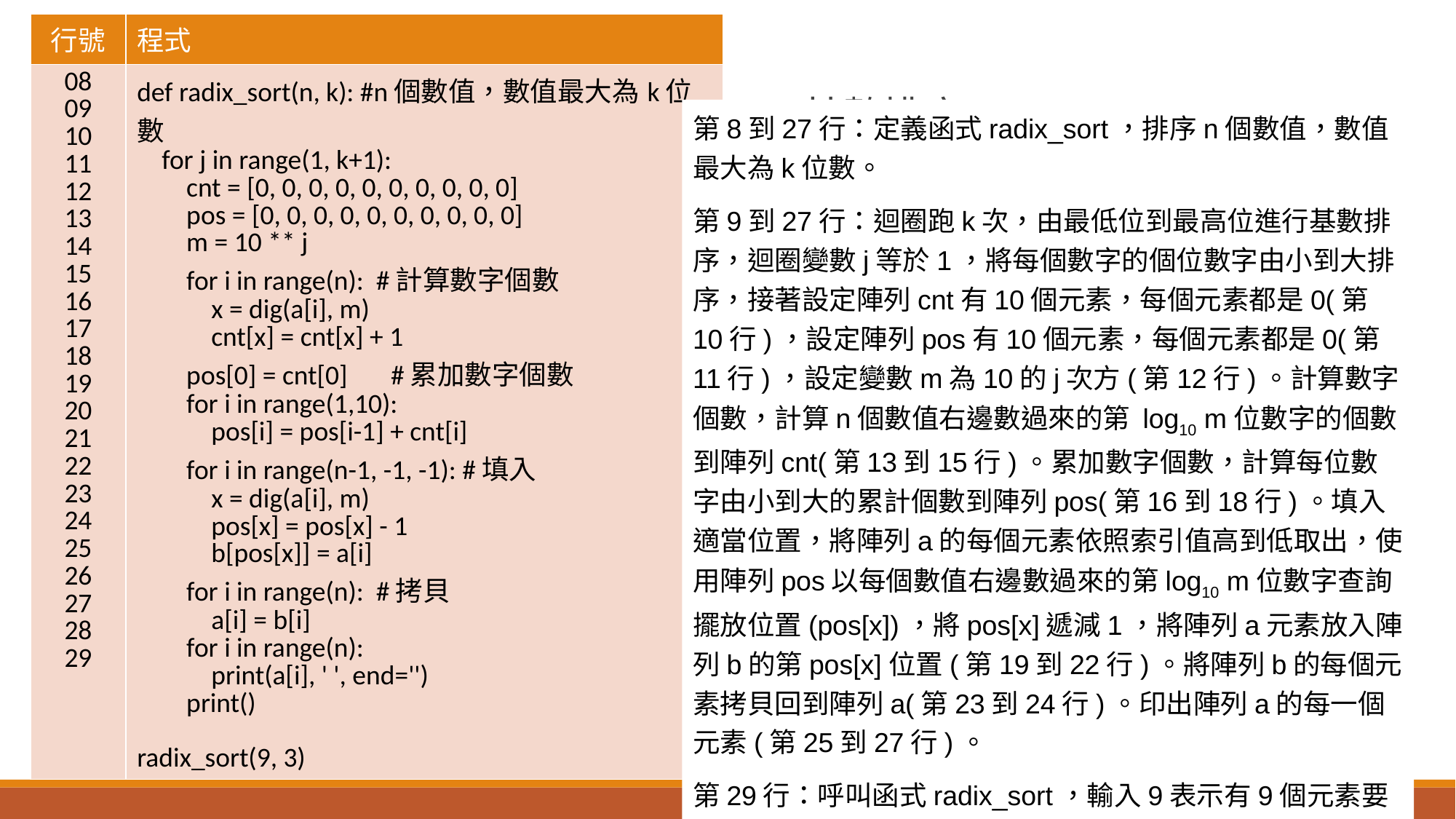

| 行號 | 程式 |
| --- | --- |
| 08 09 10 11 12 13 14 15 16 17 18 19 20 21 22 23 24 25 26 27 28 29 | def radix\_sort(n, k): #n個數值，數值最大為k位數 for j in range(1, k+1): cnt = [0, 0, 0, 0, 0, 0, 0, 0, 0, 0] pos = [0, 0, 0, 0, 0, 0, 0, 0, 0, 0] m = 10 \*\* j for i in range(n): #計算數字個數 x = dig(a[i], m) cnt[x] = cnt[x] + 1 pos[0] = cnt[0] #累加數字個數 for i in range(1,10): pos[i] = pos[i-1] + cnt[i] for i in range(n-1, -1, -1): #填入 x = dig(a[i], m) pos[x] = pos[x] - 1 b[pos[x]] = a[i] for i in range(n): #拷貝 a[i] = b[i] for i in range(n): print(a[i], ' ', end='') print() radix\_sort(9, 3) |
# 8-7　基數排序  (8-7-a-基數排序.py)
第8到27行：定義函式radix_sort，排序n個數值，數值最大為k位數。
第9到27行：迴圈跑k次，由最低位到最高位進行基數排序，迴圈變數j等於1，將每個數字的個位數字由小到大排序，接著設定陣列cnt有10個元素，每個元素都是0(第10行)，設定陣列pos有10個元素，每個元素都是0(第11行)，設定變數m為10的j次方(第12行)。計算數字個數，計算n個數值右邊數過來的第 log10 m位數字的個數到陣列cnt(第13到15行)。累加數字個數，計算每位數字由小到大的累計個數到陣列pos(第16到18行)。填入適當位置，將陣列a的每個元素依照索引值高到低取出，使用陣列pos以每個數值右邊數過來的第log10 m位數字查詢擺放位置(pos[x])，將pos[x]遞減1，將陣列a元素放入陣列b的第pos[x]位置(第19到22行)。將陣列b的每個元素拷貝回到陣列a(第23到24行)。印出陣列a的每一個元素(第25到27行)。
第29行：呼叫函式radix_sort，輸入9表示有9個元素要排序，輸入3表示最大元素數值為3位數。
(1) 程式碼與解說